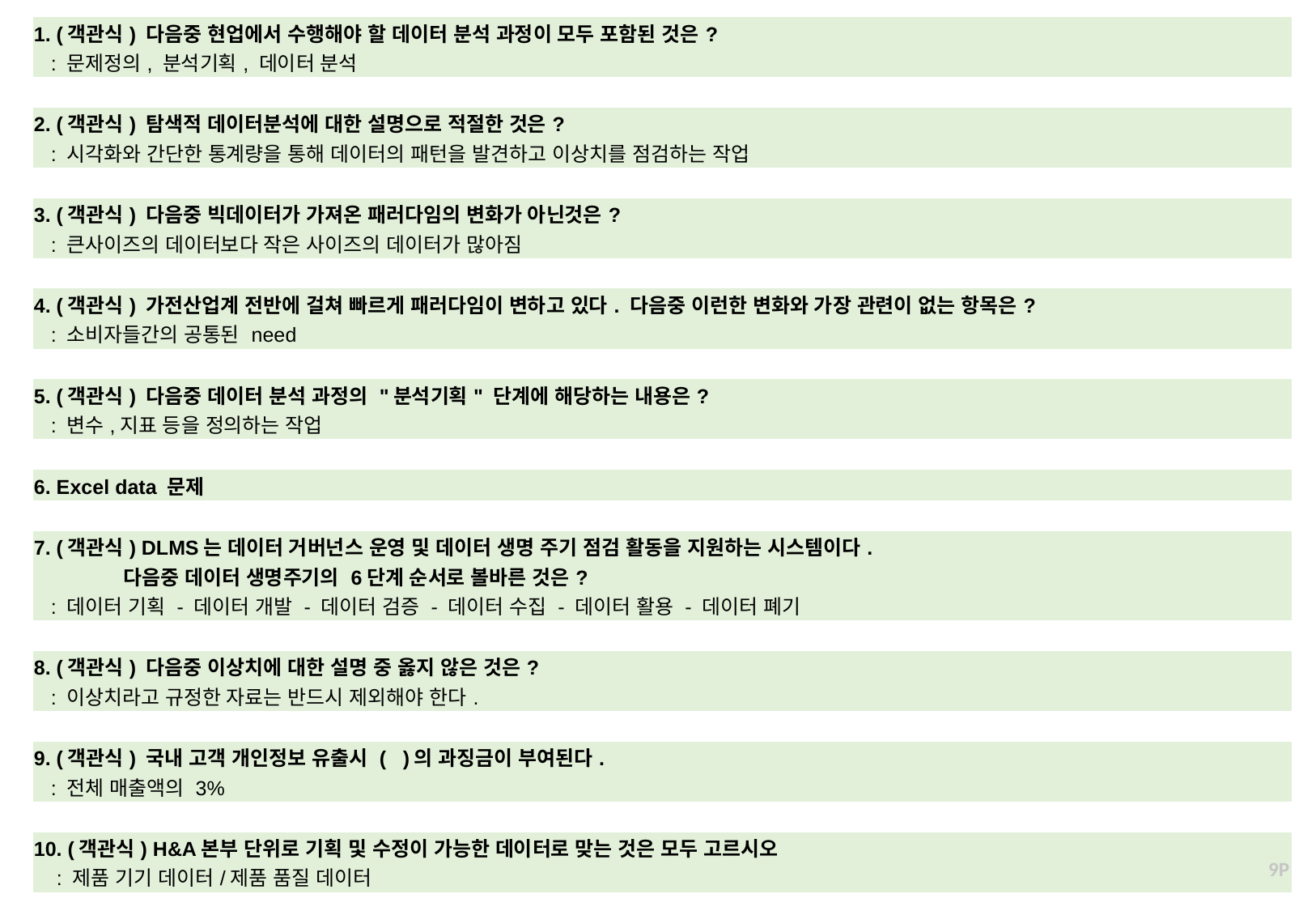

| 1. (객관식) 다음중 현업에서 수행해야 할 데이터 분석 과정이 모두 포함된 것은? : 문제정의, 분석기획, 데이터 분석 |
| --- |
|  |
| 2. (객관식) 탐색적 데이터분석에 대한 설명으로 적절한 것은? : 시각화와 간단한 통계량을 통해 데이터의 패턴을 발견하고 이상치를 점검하는 작업 |
|  |
| 3. (객관식) 다음중 빅데이터가 가져온 패러다임의 변화가 아닌것은? : 큰사이즈의 데이터보다 작은 사이즈의 데이터가 많아짐 |
|  |
| 4. (객관식) 가전산업계 전반에 걸쳐 빠르게 패러다임이 변하고 있다. 다음중 이런한 변화와 가장 관련이 없는 항목은? : 소비자들간의 공통된 need |
|  |
| 5. (객관식) 다음중 데이터 분석 과정의 "분석기획" 단계에 해당하는 내용은? : 변수,지표 등을 정의하는 작업 |
|  |
| 6. Excel data 문제 |
|  |
| 7. (객관식) DLMS는 데이터 거버넌스 운영 및 데이터 생명 주기 점검 활동을 지원하는 시스템이다. 다음중 데이터 생명주기의 6단계 순서로 볼바른 것은? : 데이터 기획 - 데이터 개발 - 데이터 검증 - 데이터 수집 - 데이터 활용 - 데이터 폐기 |
|  |
| 8. (객관식) 다음중 이상치에 대한 설명 중 옳지 않은 것은? : 이상치라고 규정한 자료는 반드시 제외해야 한다. |
|  |
| 9. (객관식) 국내 고객 개인정보 유출시 ( )의 과징금이 부여된다. : 전체 매출액의 3% |
|  |
| 10. (객관식) H&A본부 단위로 기획 및 수정이 가능한 데이터로 맞는 것은 모두 고르시오 : 제품 기기 데이터/제품 품질 데이터 |
9P